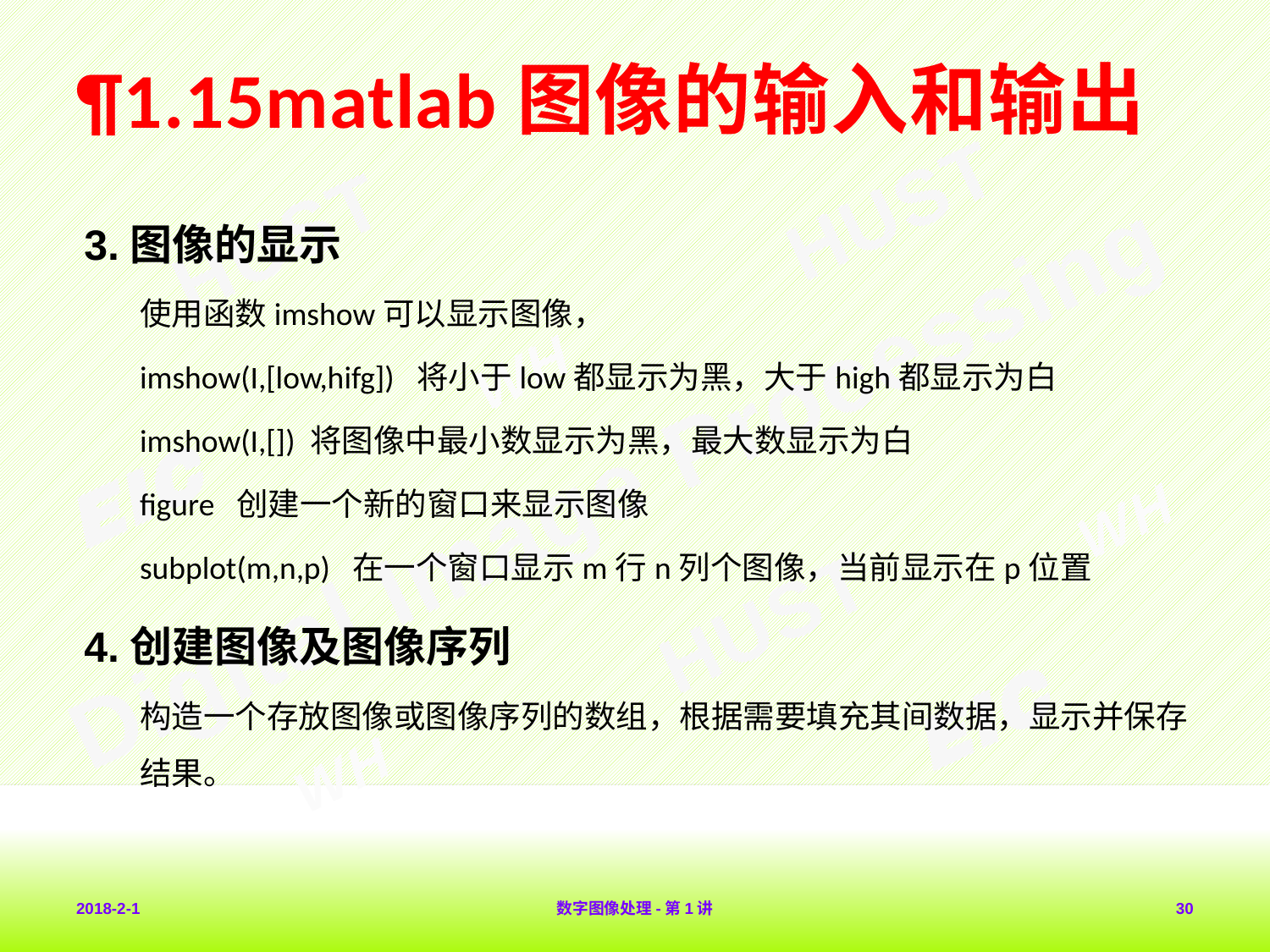

# ¶1.15matlab图像的输入和输出
3.图像的显示
使用函数imshow可以显示图像，
imshow(I,[low,hifg])  将小于low都显示为黑，大于high都显示为白
imshow(I,[]) 将图像中最小数显示为黑，最大数显示为白
figure  创建一个新的窗口来显示图像
subplot(m,n,p)  在一个窗口显示m行n列个图像，当前显示在p位置
4.创建图像及图像序列
构造一个存放图像或图像序列的数组，根据需要填充其间数据，显示并保存结果。
2018-2-1
数字图像处理-第1讲
30